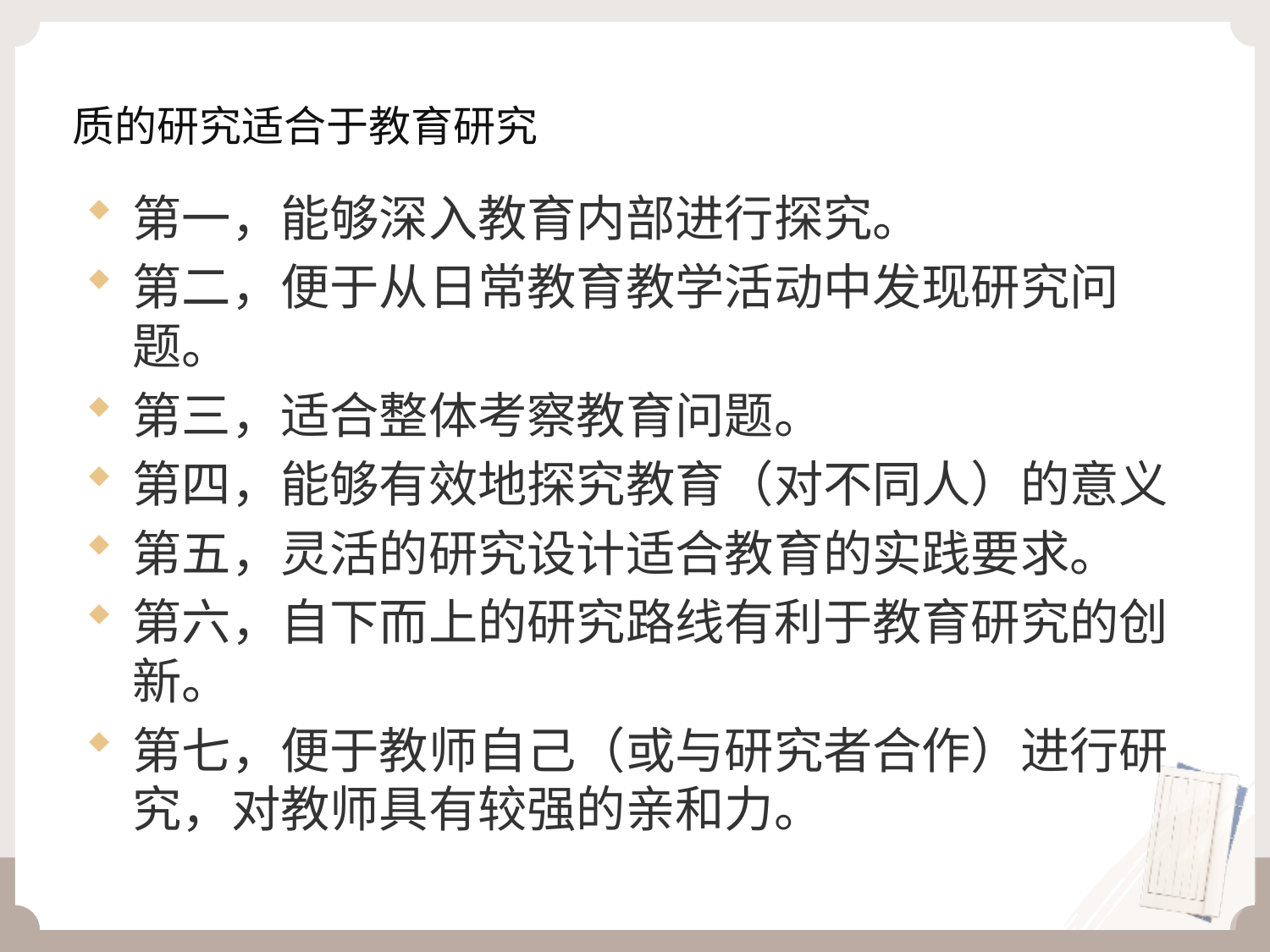

# 质的研究适合于教育研究
第一，能够深入教育内部进行探究。
第二，便于从日常教育教学活动中发现研究问题。
第三，适合整体考察教育问题。
第四，能够有效地探究教育（对不同人）的意义
第五，灵活的研究设计适合教育的实践要求。
第六，自下而上的研究路线有利于教育研究的创新。
第七，便于教师自己（或与研究者合作）进行研究，对教师具有较强的亲和力。